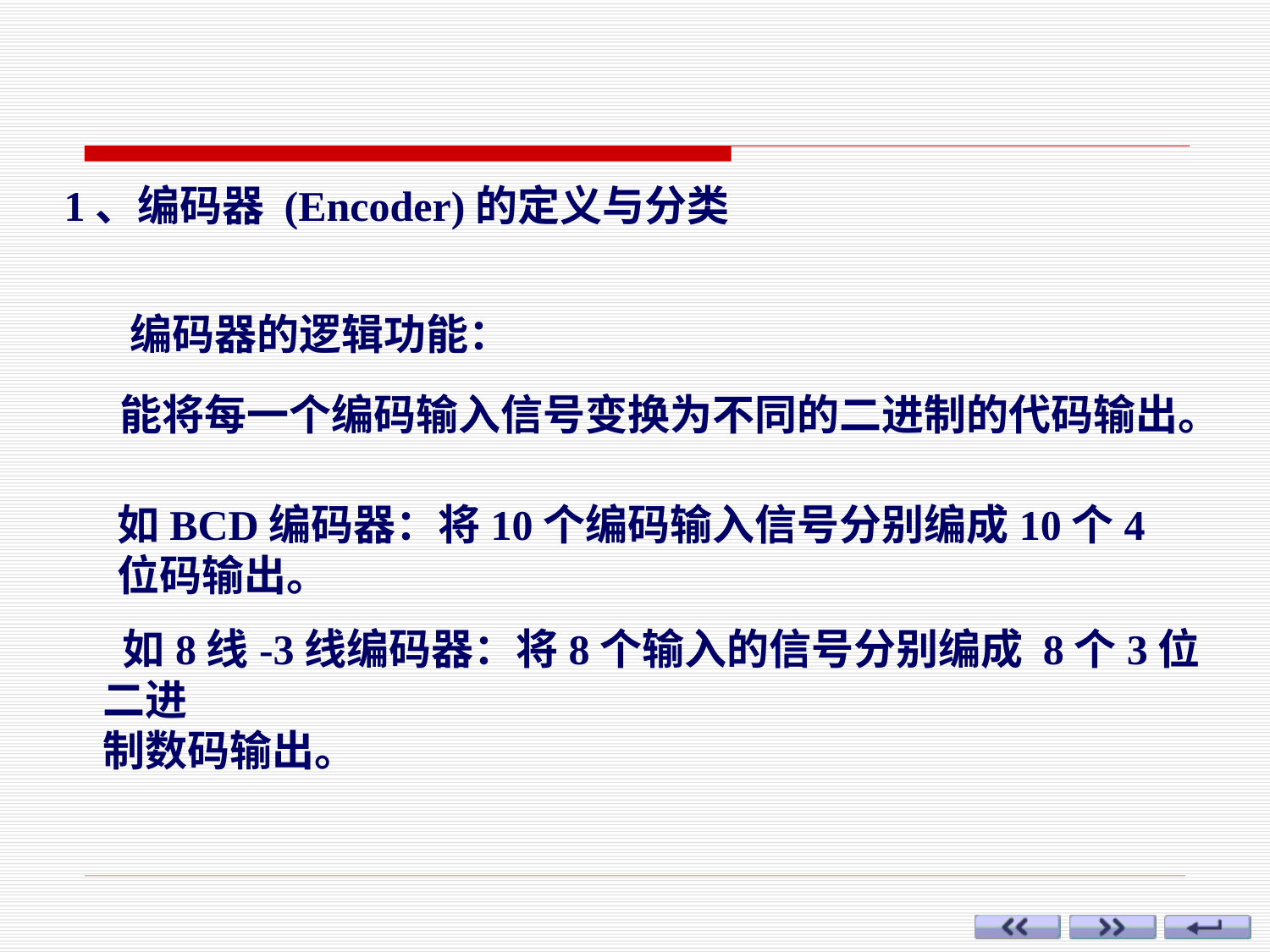

1、编码器 (Encoder)的定义与分类
编码器的逻辑功能：
能将每一个编码输入信号变换为不同的二进制的代码输出。
如BCD编码器：将10个编码输入信号分别编成10个4位码输出。
 如8线-3线编码器：将8个输入的信号分别编成 8个3位二进
制数码输出。